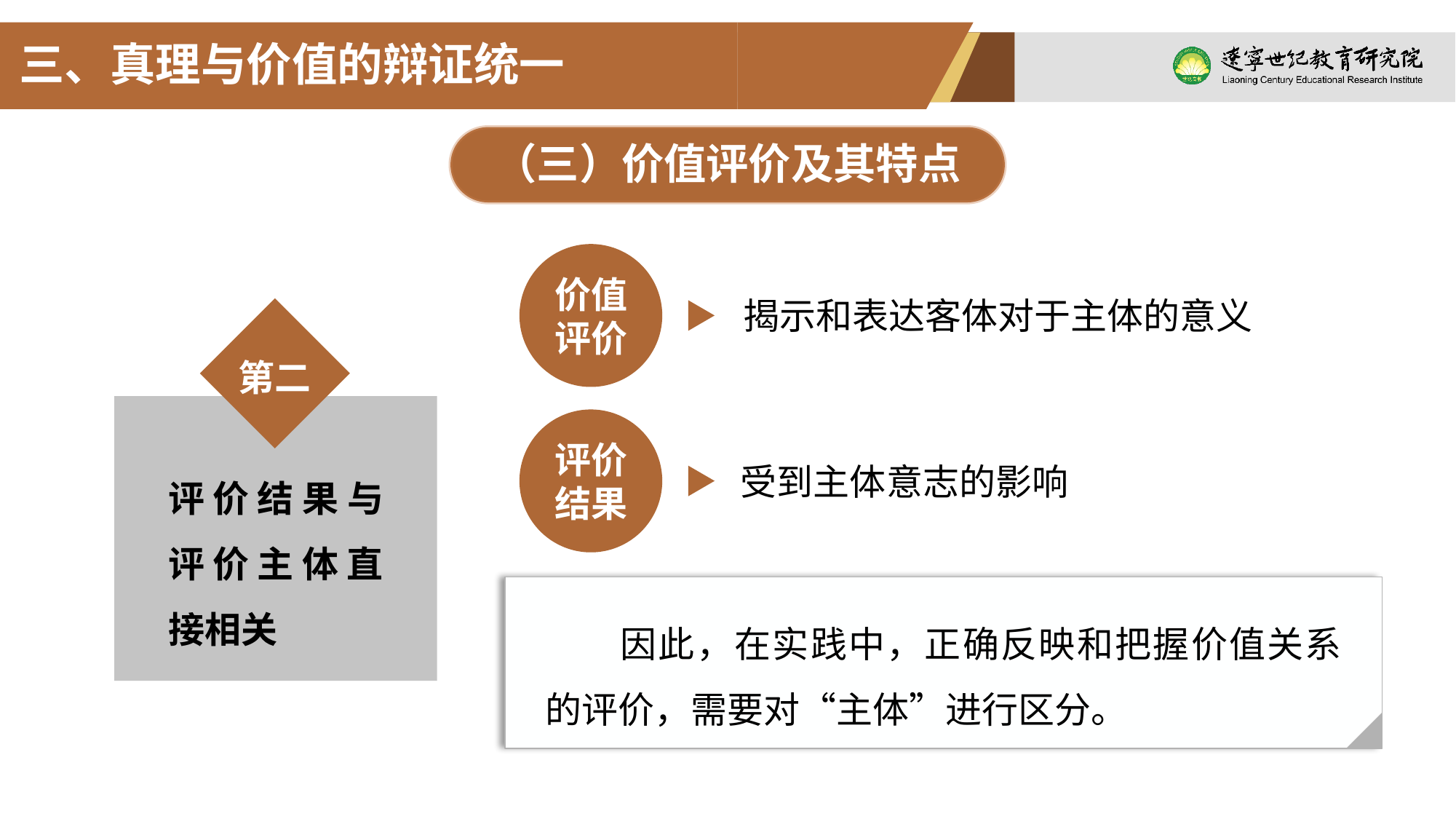

三、真理与价值的辩证统一
（三）价值评价及其特点
价值评价
揭示和表达客体对于主体的意义

第二

评价结果与评价主体直接相关
评价结果
受到主体意志的影响

因此，在实践中，正确反映和把握价值关系的评价，需要对“主体”进行区分。